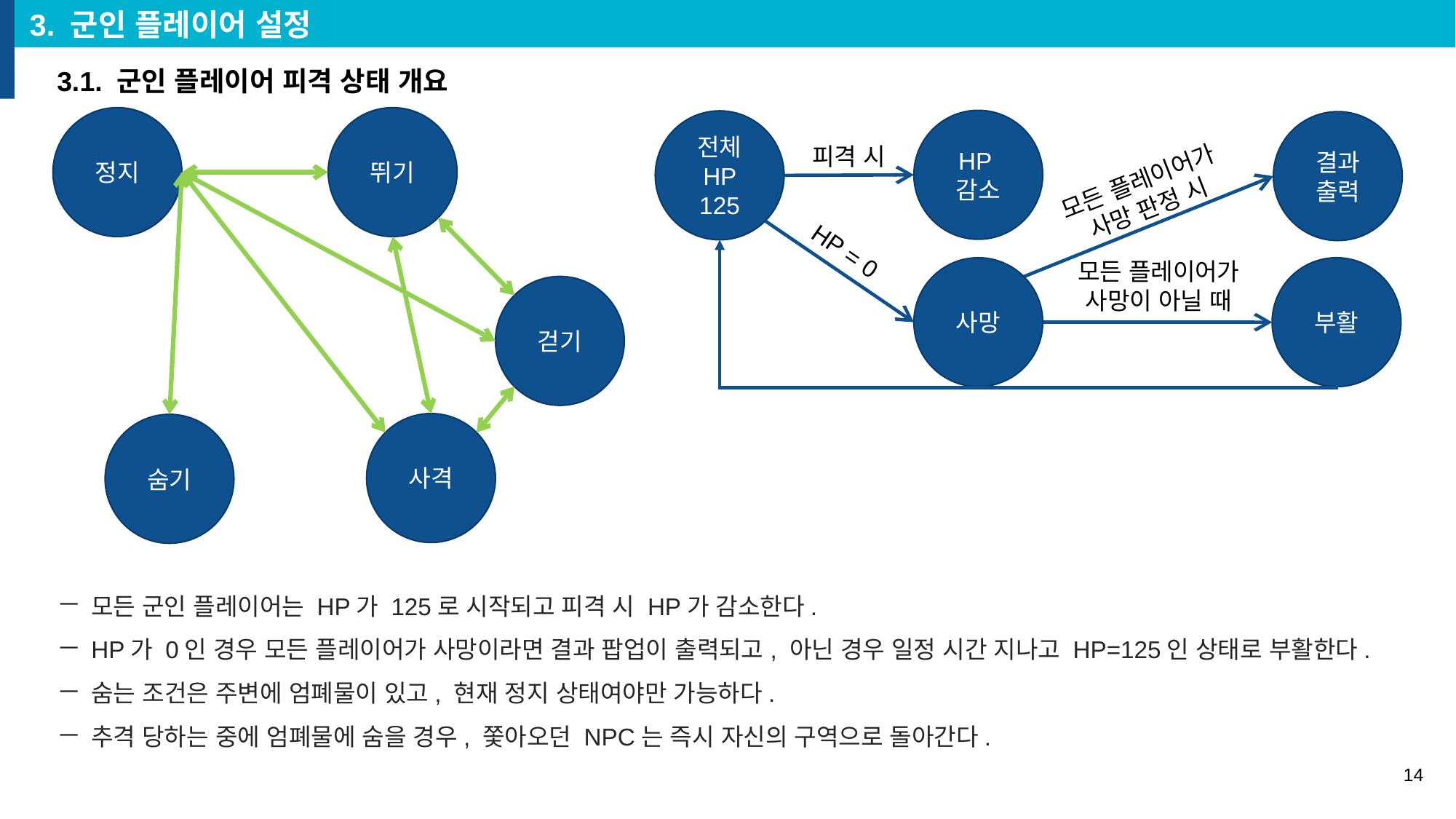

3. 군인 플레이어 설정
3.1. 군인 플레이어 피격 상태 개요
정지
뛰기
HP
감소
전체 HP 125
결과 출력
피격 시
모든 플레이어가 사망 판정 시
HP = 0
모든 플레이어가 사망이 아닐 때
사망
부활
걷기
사격
숨기
모든 군인 플레이어는 HP가 125로 시작되고 피격 시 HP가 감소한다.
HP가 0인 경우 모든 플레이어가 사망이라면 결과 팝업이 출력되고, 아닌 경우 일정 시간 지나고 HP=125인 상태로 부활한다.
숨는 조건은 주변에 엄폐물이 있고, 현재 정지 상태여야만 가능하다.
추격 당하는 중에 엄폐물에 숨을 경우, 쫓아오던 NPC는 즉시 자신의 구역으로 돌아간다.
14